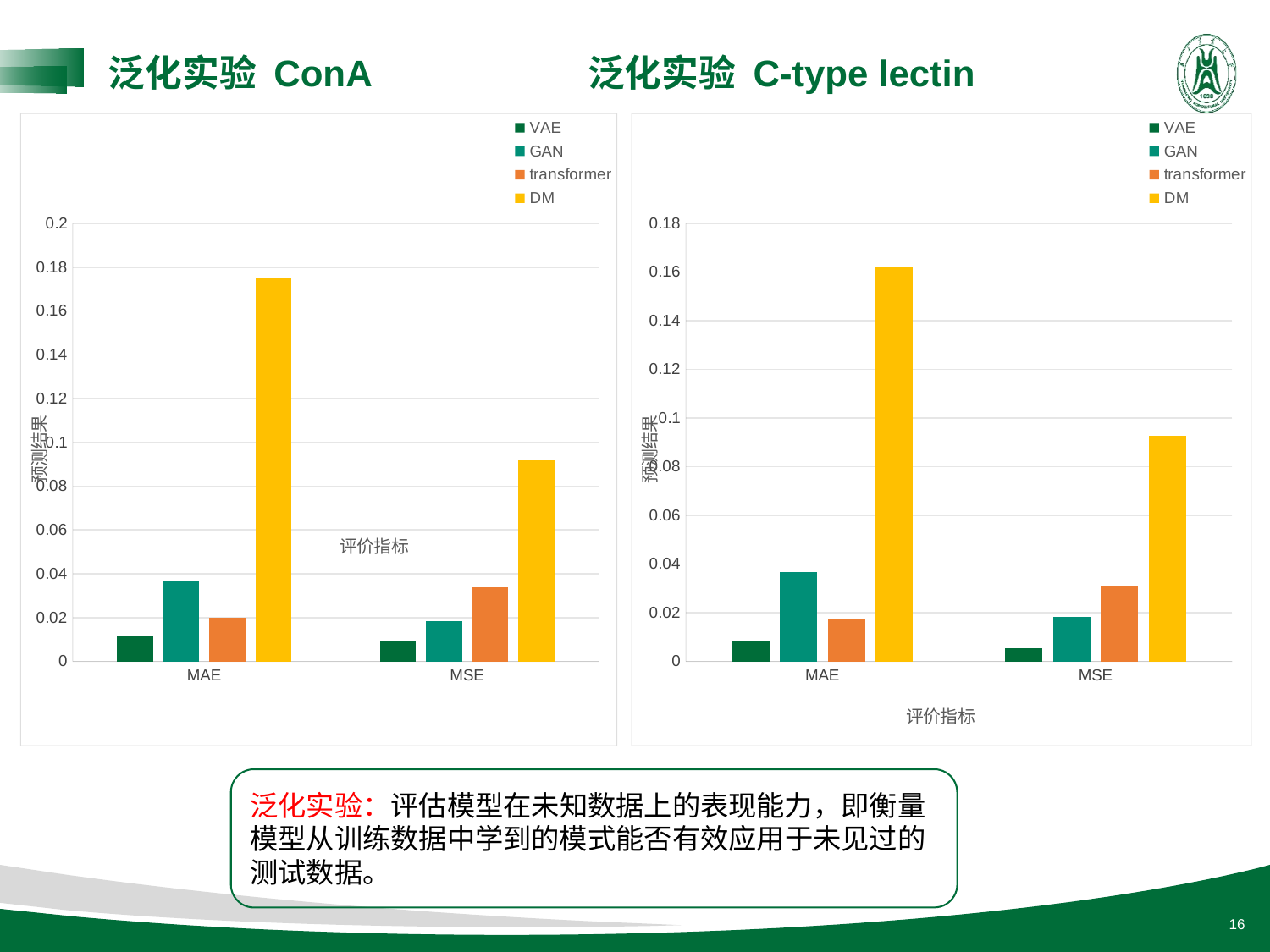

泛化实验 ConA
泛化实验 C-type lectin

### Chart

| Category | VAE | GAN | transformer | DM |
|---|---|---|---|---|
| MAE | 0.0115 | 0.0366 | 0.0198 | 0.1753 |
| MSE | 0.0092 | 0.0182 | 0.03381 | 0.0918 |

### Chart

| Category | VAE | GAN | transformer | DM |
|---|---|---|---|---|
| MAE | 0.0085 | 0.0368 | 0.0175 | 0.1619 |
| MSE | 0.0056 | 0.0182 | 0.03125 | 0.0926 |
泛化实验：评估模型在未知数据上的表现能力，即衡量模型从训练数据中学到的模式能否有效应用于未见过的测试数据。
16